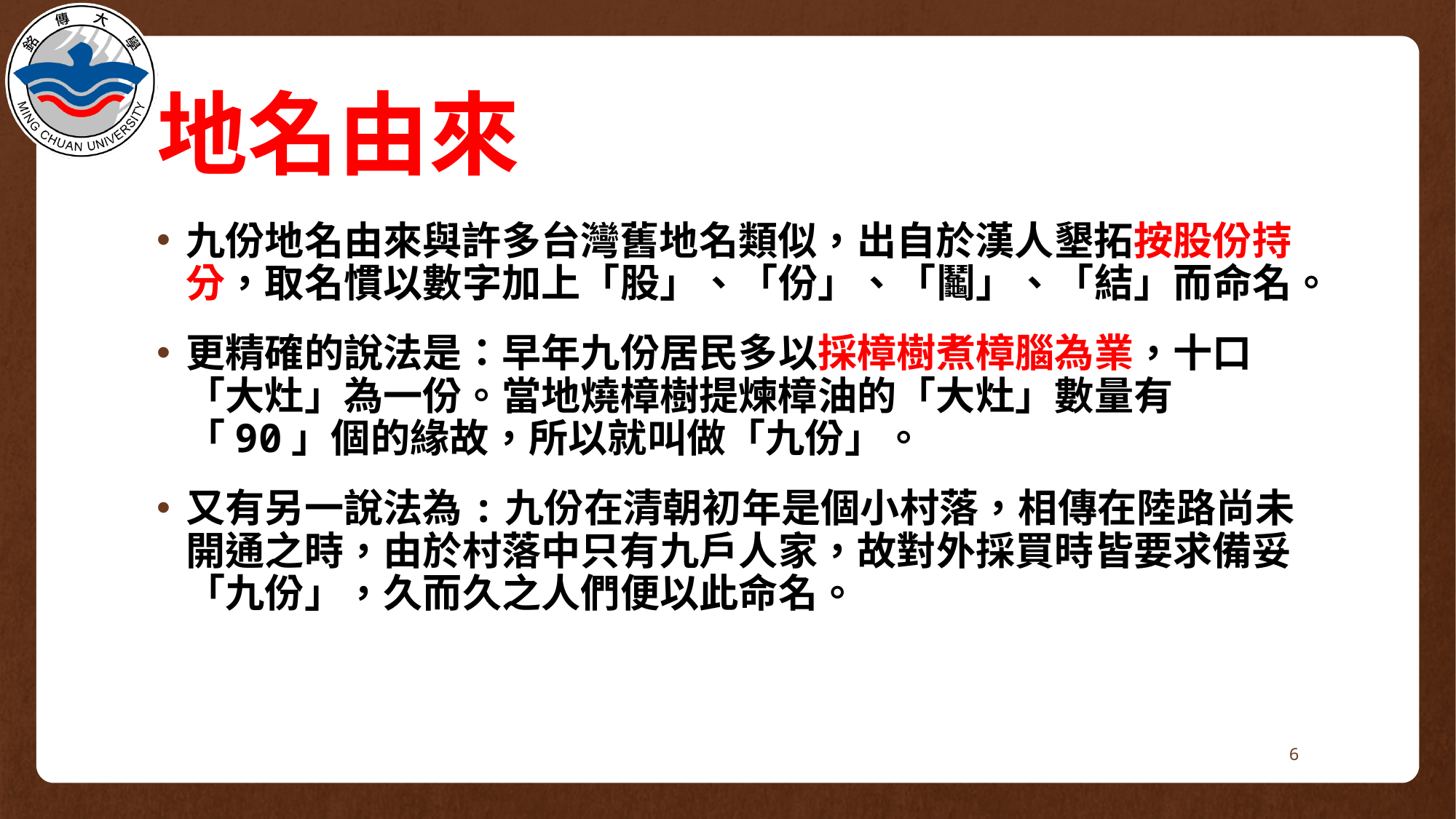

# 地名由來
九份地名由來與許多台灣舊地名類似，出自於漢人墾拓按股份持分，取名慣以數字加上「股」、「份」、「鬮」、「結」而命名。
更精確的說法是：早年九份居民多以採樟樹煮樟腦為業，十口「大灶」為一份。當地燒樟樹提煉樟油的「大灶」數量有「90」個的緣故，所以就叫做「九份」。
又有另一說法為:九份在清朝初年是個小村落，相傳在陸路尚未開通之時，由於村落中只有九戶人家，故對外採買時皆要求備妥「九份」，久而久之人們便以此命名。
6